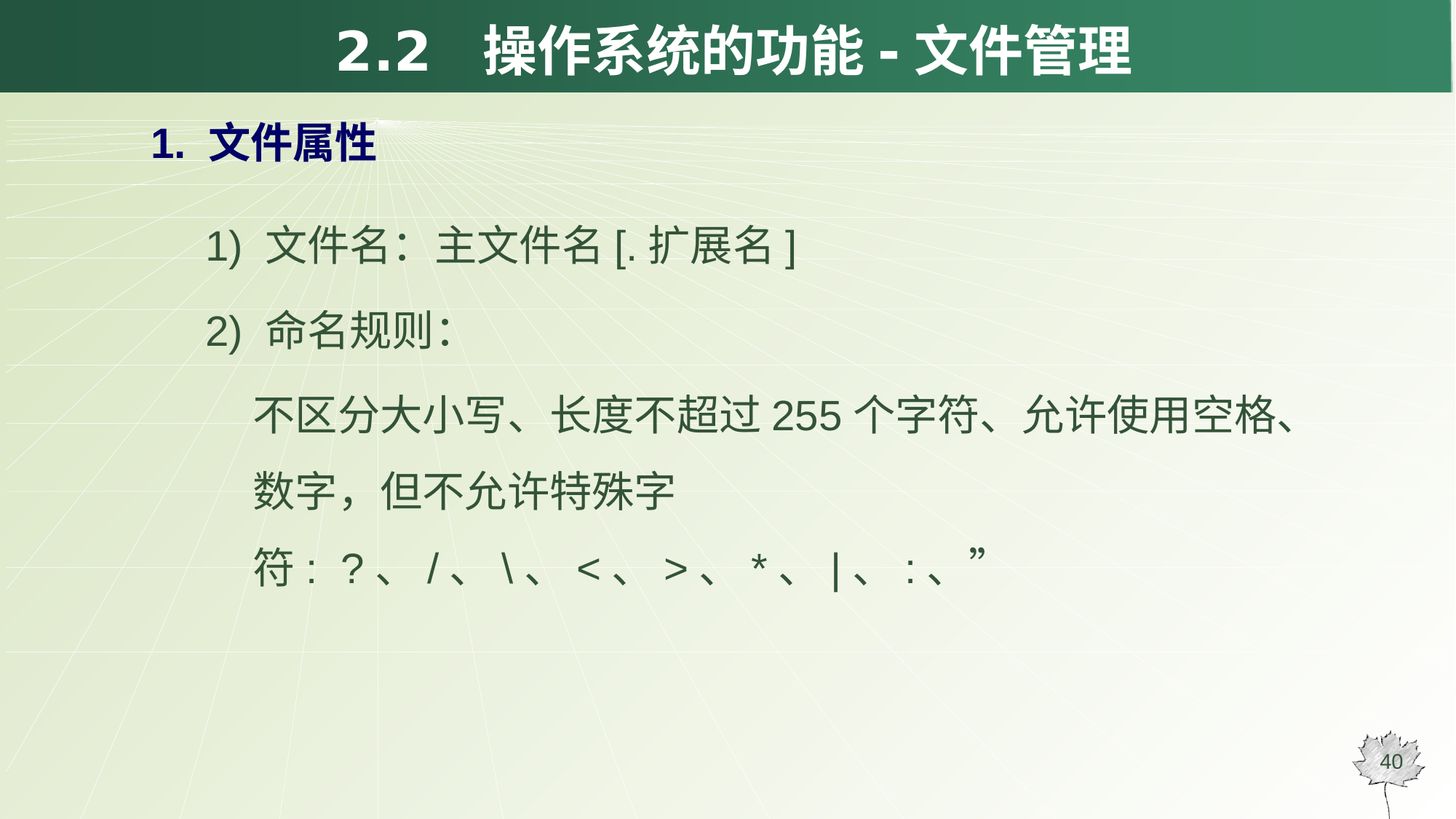

# 2.2  操作系统的功能-文件管理
1. 文件属性
1) 文件名：主文件名[.扩展名]
2) 命名规则：
不区分大小写、长度不超过255个字符、允许使用空格、数字，但不允许特殊字符:  ?、/、\、<、>、*、|、:、”
40